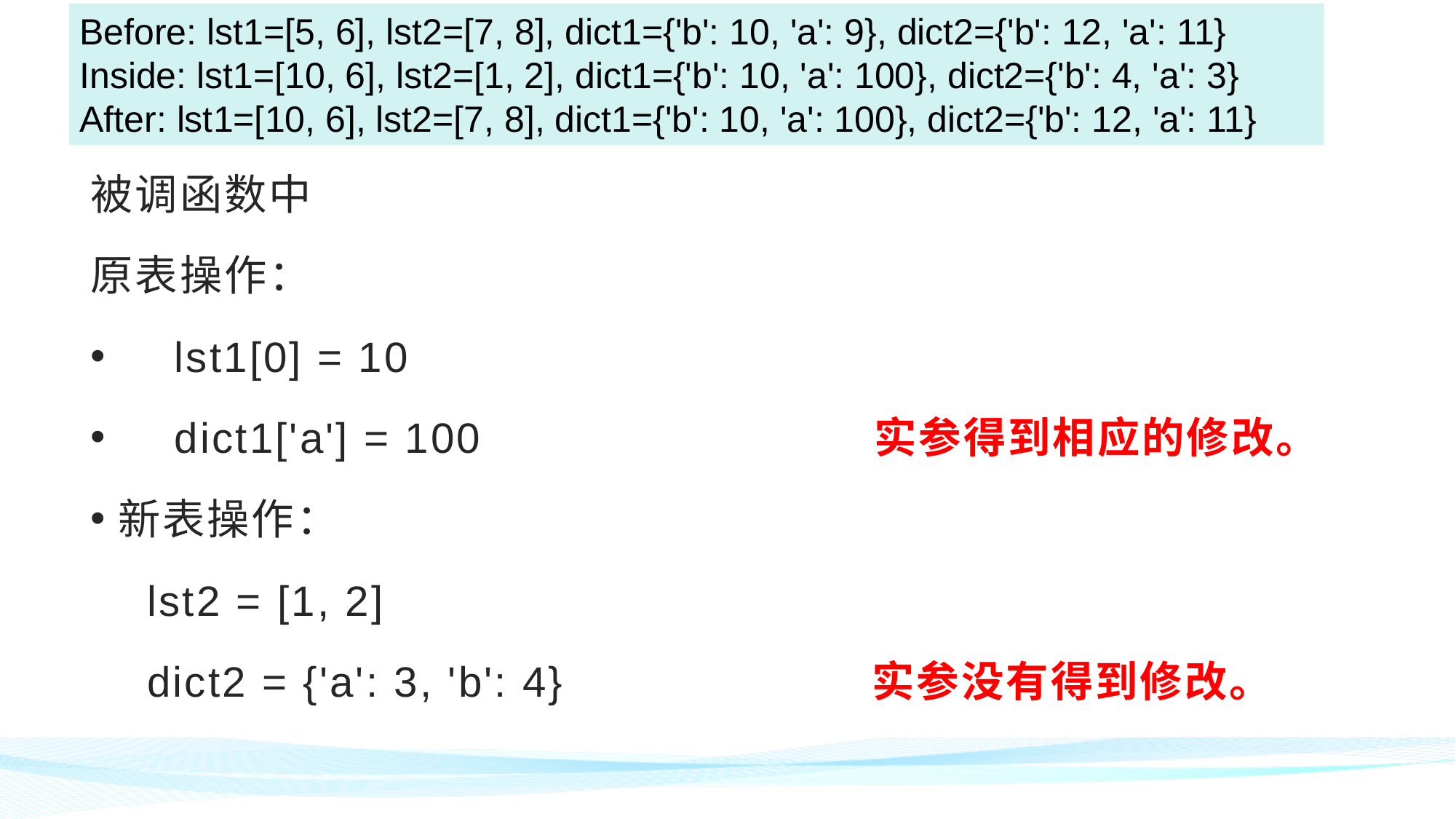

Before: lst1=[5, 6], lst2=[7, 8], dict1={'b': 10, 'a': 9}, dict2={'b': 12, 'a': 11}
Inside: lst1=[10, 6], lst2=[1, 2], dict1={'b': 10, 'a': 100}, dict2={'b': 4, 'a': 3}
After: lst1=[10, 6], lst2=[7, 8], dict1={'b': 10, 'a': 100}, dict2={'b': 12, 'a': 11}
被调函数中
原表操作：
    lst1[0] = 10
    dict1['a'] = 100                           实参得到相应的修改。
新表操作：
    lst2 = [1, 2]
    dict2 = {'a': 3, 'b': 4}                     实参没有得到修改。